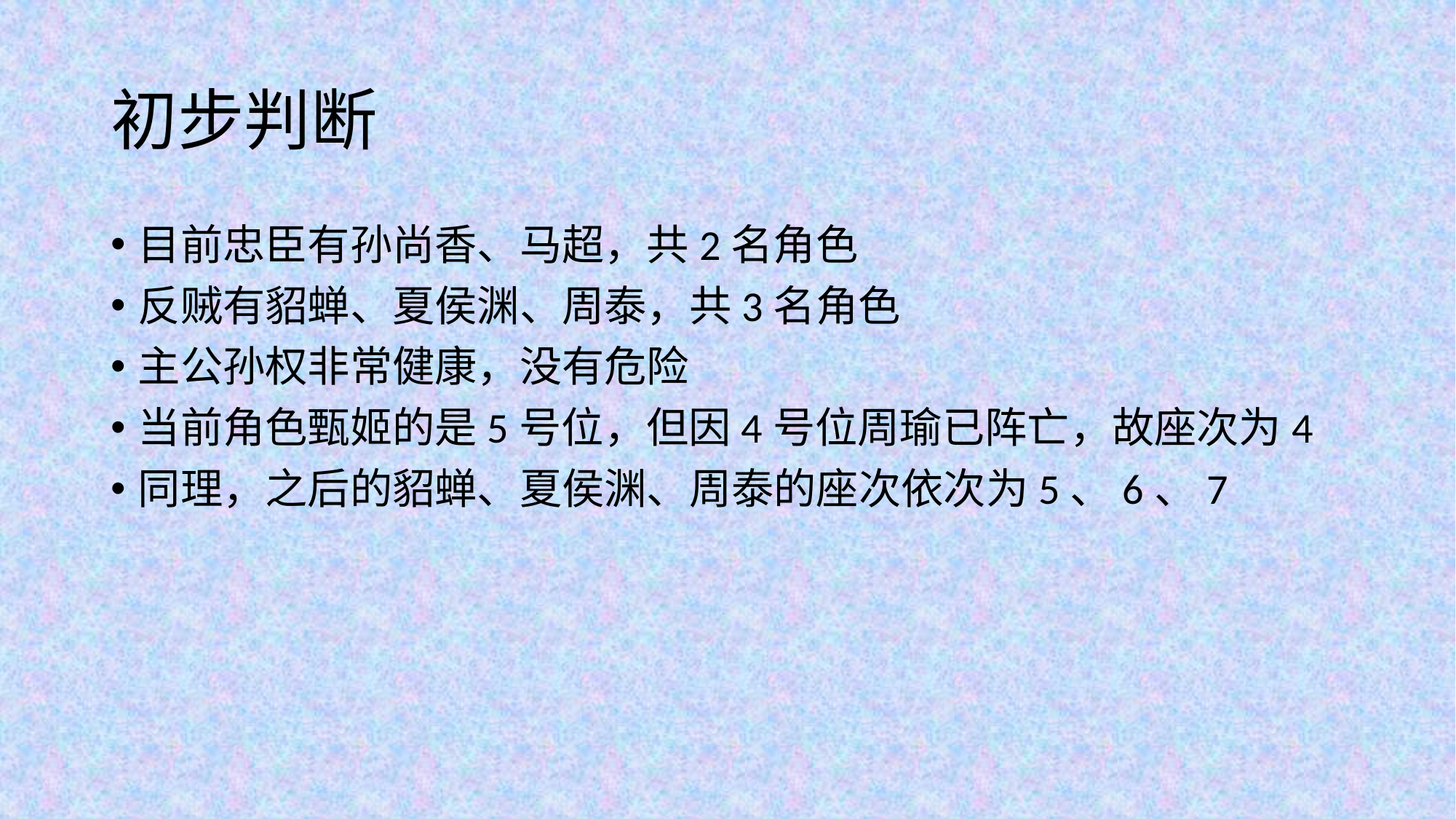

# 初步判断
目前忠臣有孙尚香、马超，共2名角色
反贼有貂蝉、夏侯渊、周泰，共3名角色
主公孙权非常健康，没有危险
当前角色甄姬的是5号位，但因4号位周瑜已阵亡，故座次为4
同理，之后的貂蝉、夏侯渊、周泰的座次依次为5、6、7